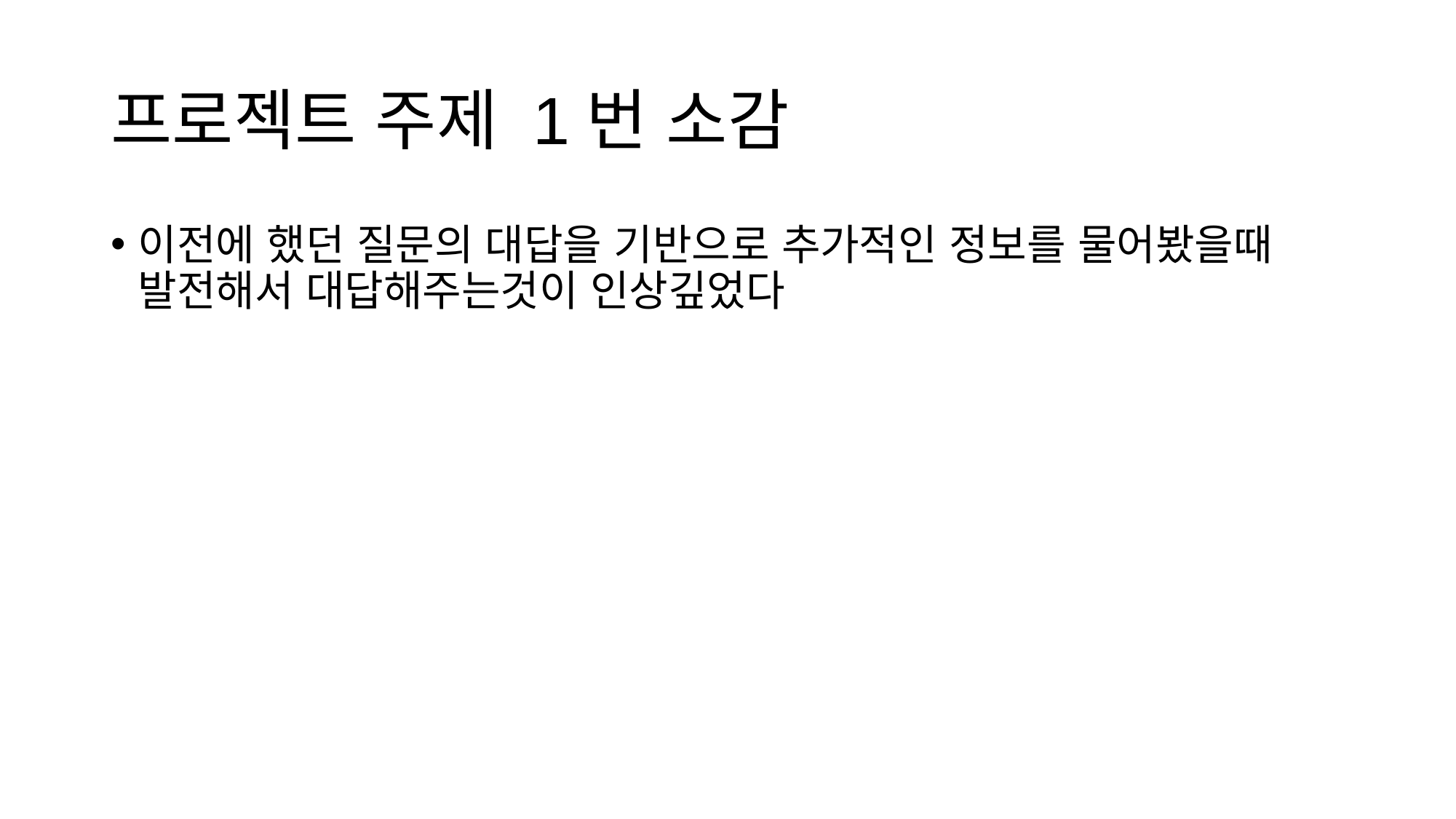

# 프로젝트 주제 1번 소감
이전에 했던 질문의 대답을 기반으로 추가적인 정보를 물어봤을때 발전해서 대답해주는것이 인상깊었다